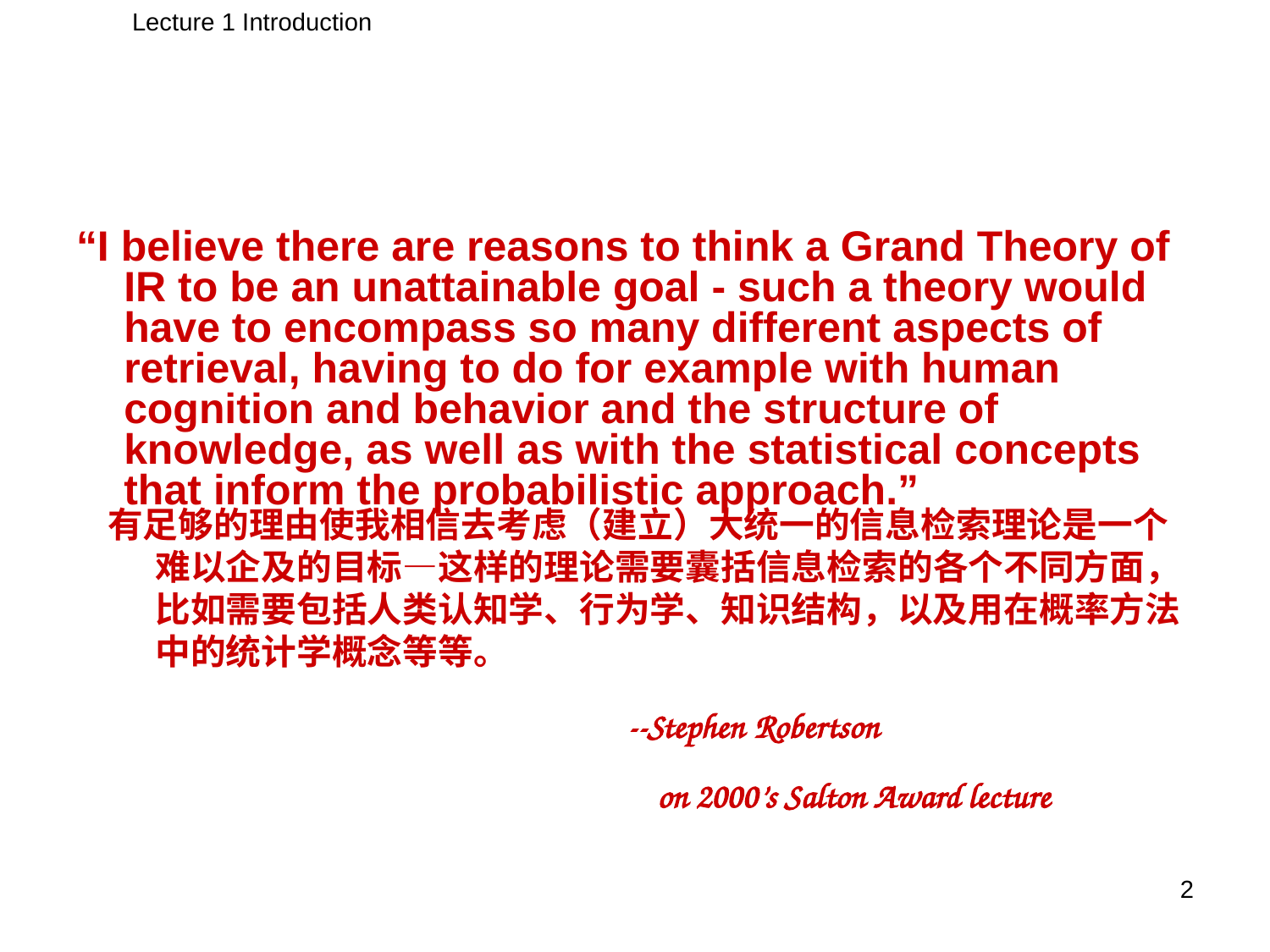

Lecture 1 Introduction
“I believe there are reasons to think a Grand Theory of IR to be an unattainable goal - such a theory would have to encompass so many different aspects of retrieval, having to do for example with human cognition and behavior and the structure of knowledge, as well as with the statistical concepts that inform the probabilistic approach.”

有足够的理由使我相信去考虑（建立）大统一的信息检索理论是一个难以企及的目标—这样的理论需要囊括信息检索的各个不同方面，比如需要包括人类认知学、行为学、知识结构，以及用在概率方法中的统计学概念等等。

--Stephen Robertson
on 2000’s Salton Award lecture
2